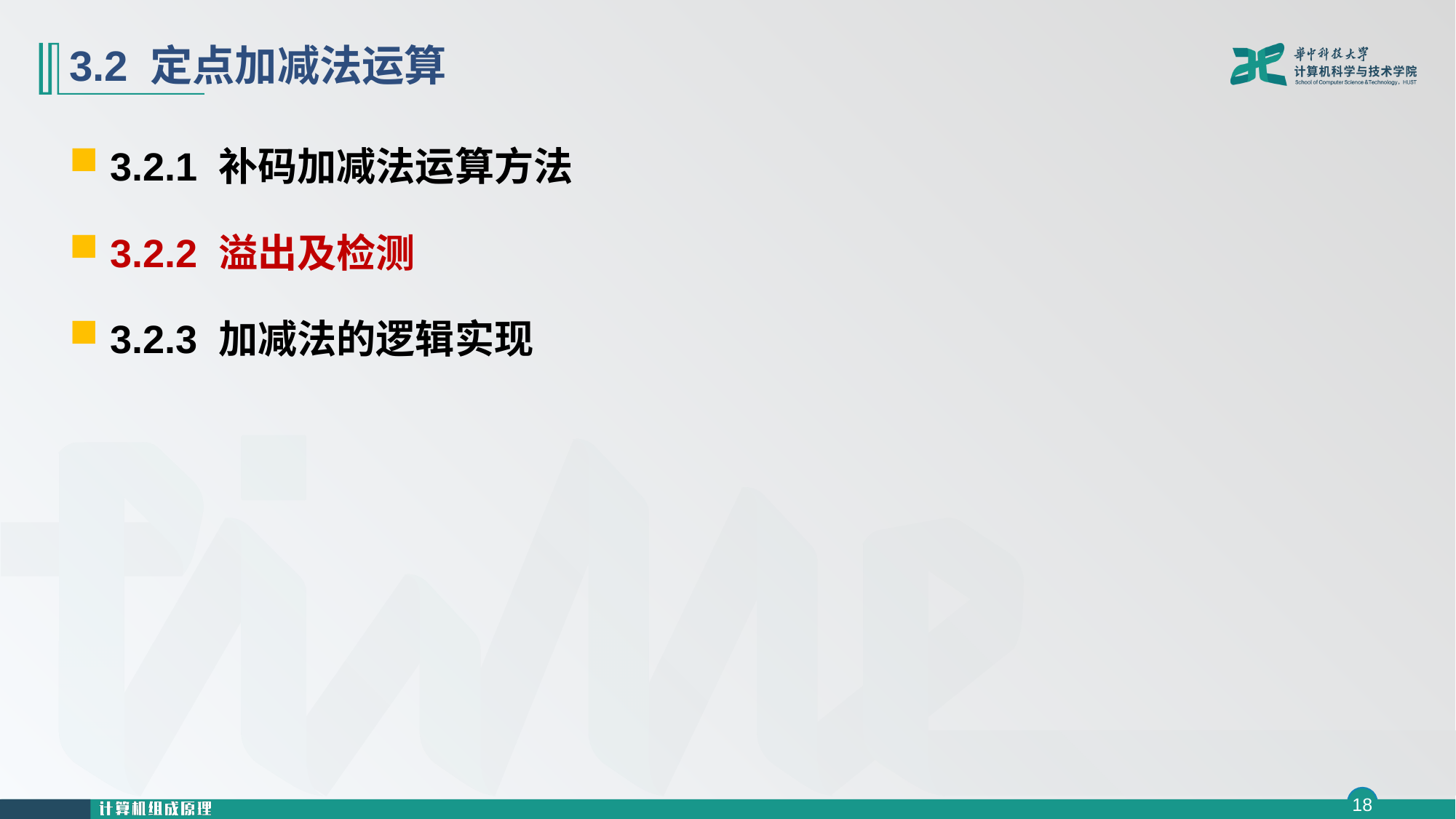

# 3.2 定点加减法运算
3.2.1 补码加减法运算方法
3.2.2 溢出及检测
3.2.3 加减法的逻辑实现